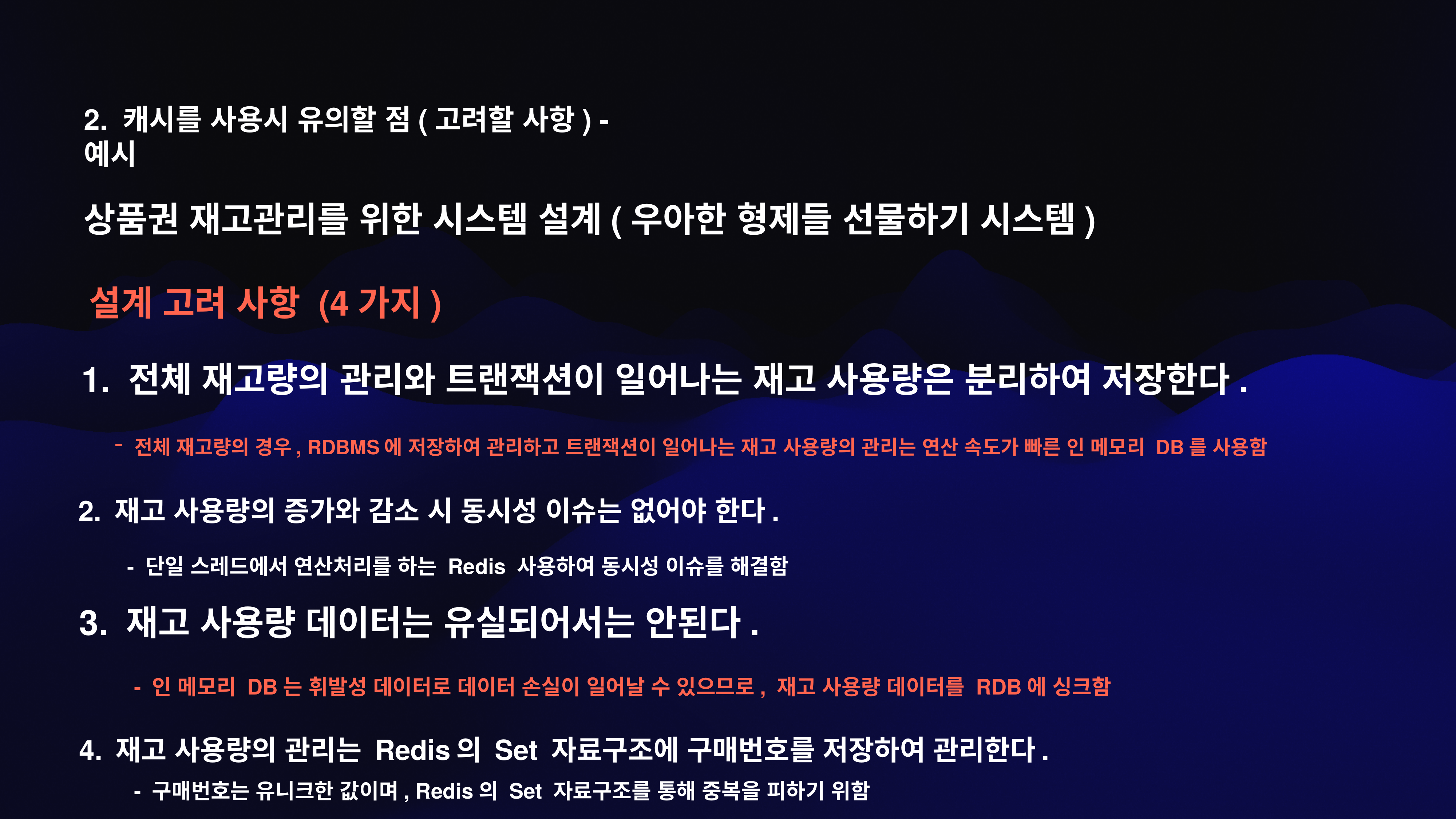

2. 캐시를 사용시 유의할 점(고려할 사항) - 예시
상품권 재고관리를 위한 시스템 설계(우아한 형제들 선물하기 시스템)
설계 고려 사항 (4가지)
1. 전체 재고량의 관리와 트랜잭션이 일어나는 재고 사용량은 분리하여 저장한다.

전체 재고량의 경우, RDBMS에 저장하여 관리하고 트랜잭션이 일어나는 재고 사용량의 관리는 연산 속도가 빠른 인 메모리 DB를 사용함
2. 재고 사용량의 증가와 감소 시 동시성 이슈는 없어야 한다.

- 단일 스레드에서 연산처리를 하는 Redis 사용하여 동시성 이슈를 해결함
3. 재고 사용량 데이터는 유실되어서는 안된다.

- 인 메모리 DB는 휘발성 데이터로 데이터 손실이 일어날 수 있으므로, 재고 사용량 데이터를 RDB에 싱크함
4. 재고 사용량의 관리는 Redis의 Set 자료구조에 구매번호를 저장하여 관리한다.

- 구매번호는 유니크한 값이며, Redis의 Set 자료구조를 통해 중복을 피하기 위함